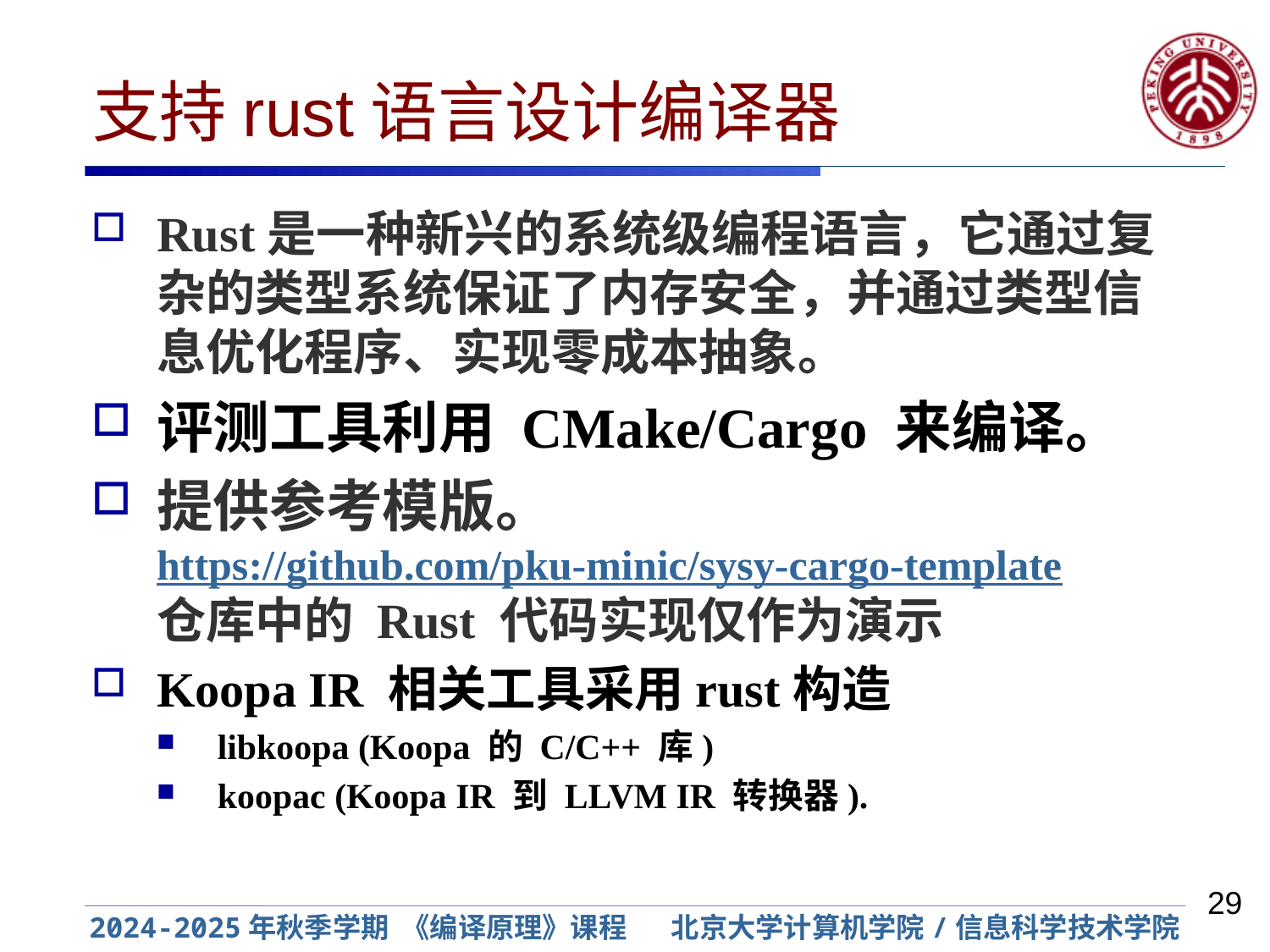

# 支持rust语言设计编译器
Rust是一种新兴的系统级编程语言，它通过复杂的类型系统保证了内存安全，并通过类型信息优化程序、实现零成本抽象。
评测工具利用 CMake/Cargo 来编译。
提供参考模版。
https://github.com/pku-minic/sysy-cargo-template
仓库中的 Rust 代码实现仅作为演示
Koopa IR 相关工具采用rust构造
libkoopa (Koopa 的 C/C++ 库)
koopac (Koopa IR 到 LLVM IR 转换器).